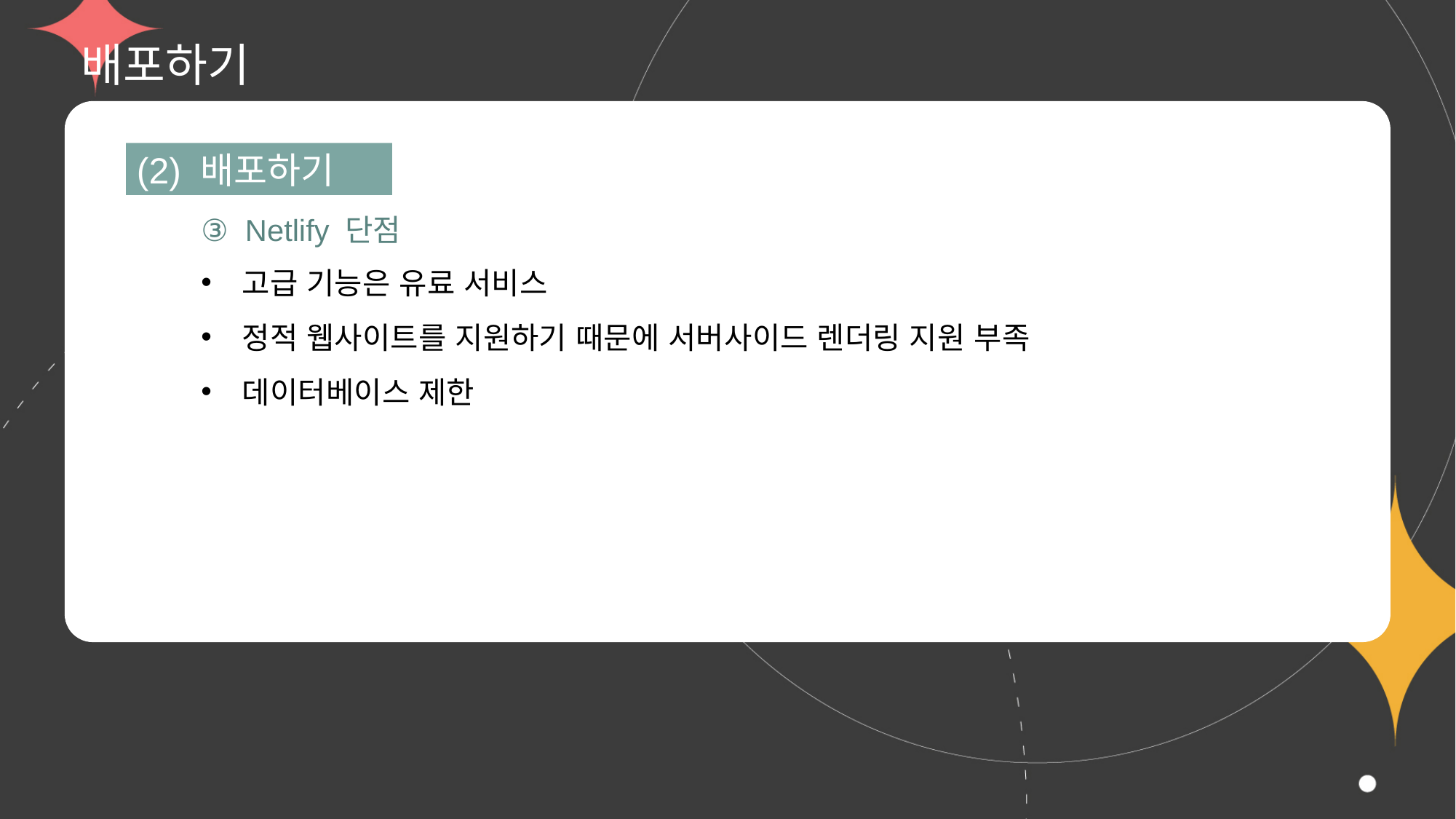

# 배포하기
(2) 배포하기
③  Netlify 단점
고급 기능은 유료 서비스
정적 웹사이트를 지원하기 때문에 서버사이드 렌더링 지원 부족
데이터베이스 제한